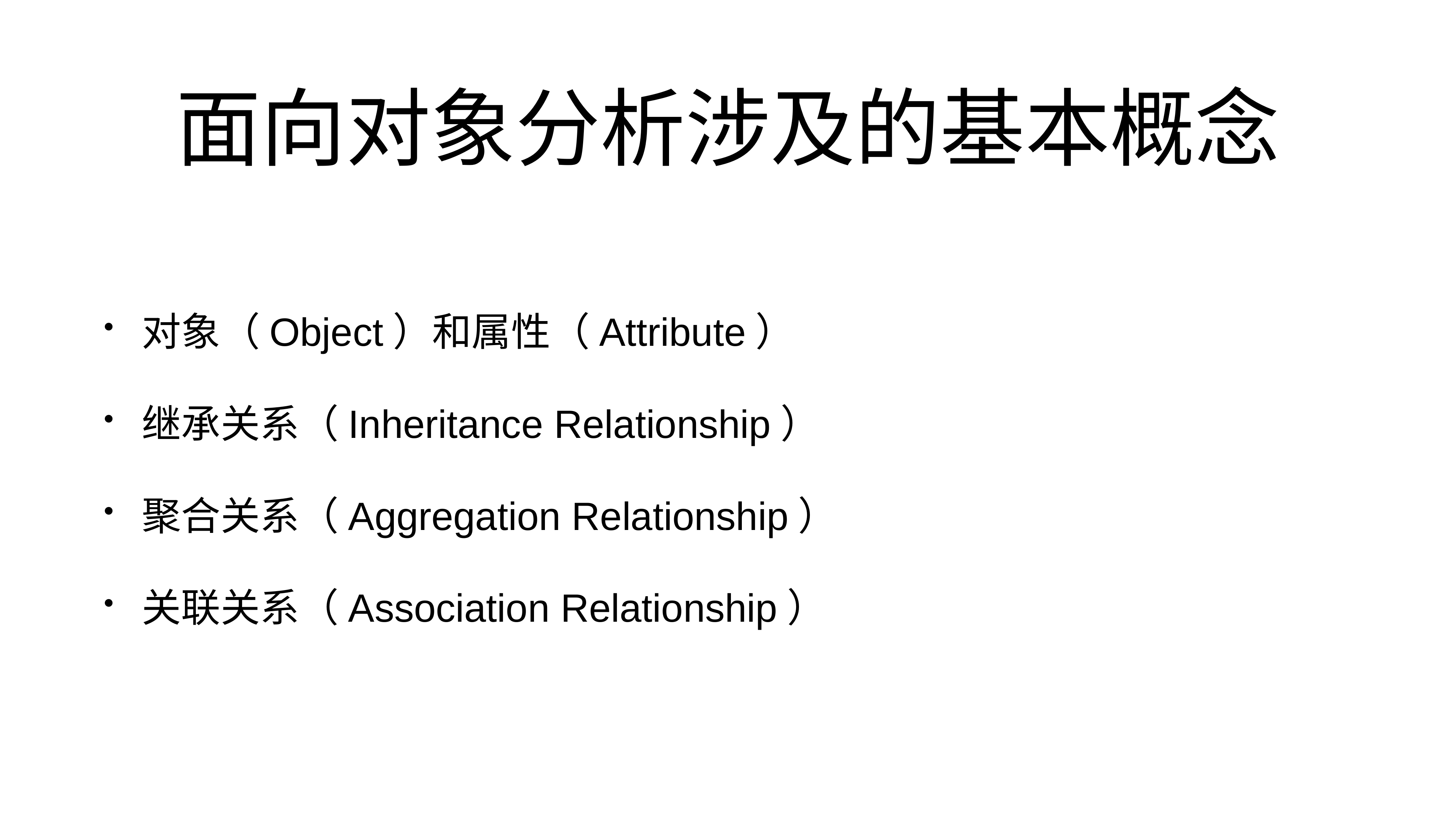

# 面向对象分析涉及的基本概念
对象（Object）和属性（Attribute）
继承关系（Inheritance Relationship）
聚合关系（Aggregation Relationship）
关联关系（Association Relationship）